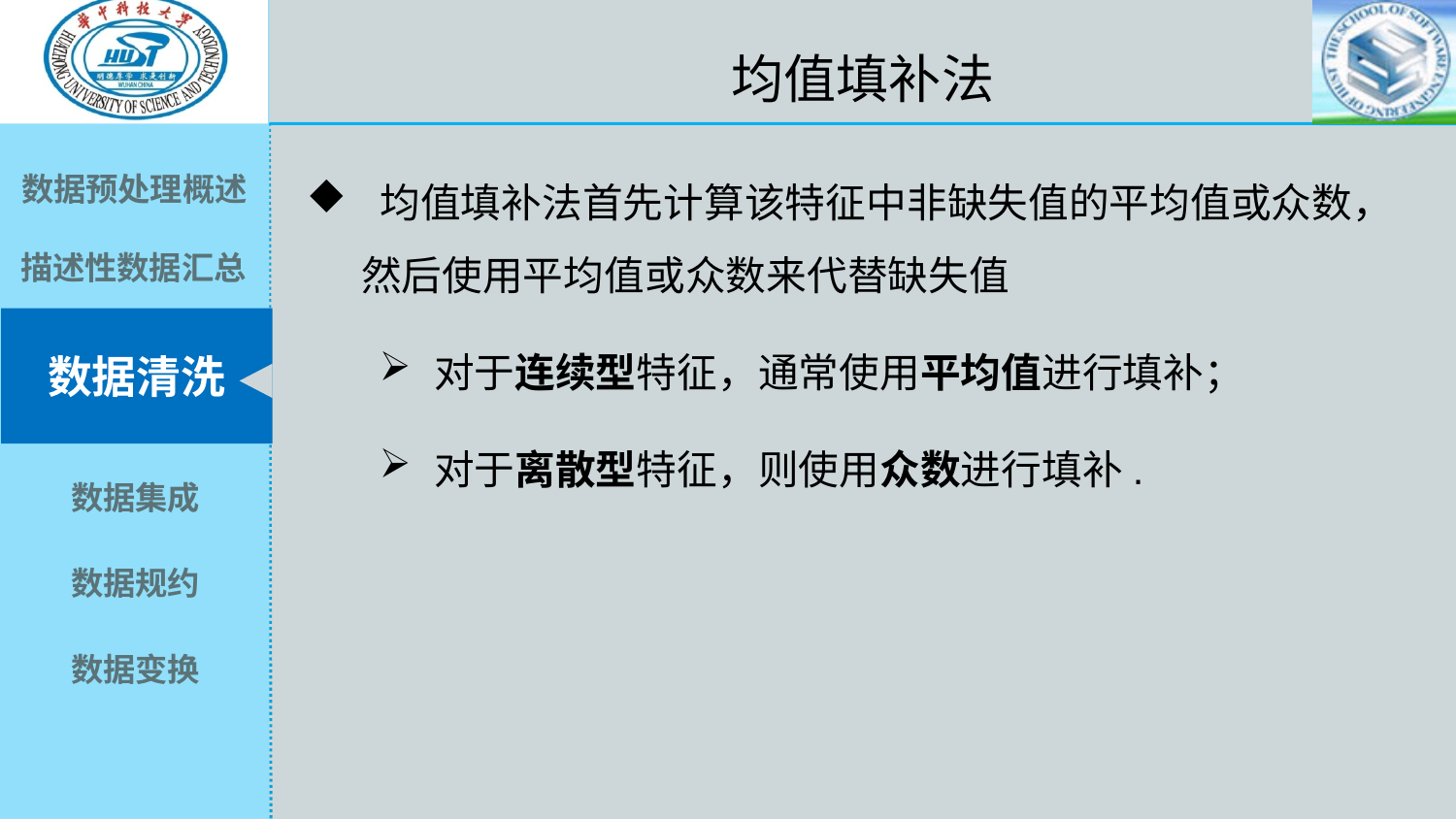

均值填补法
 均值填补法首先计算该特征中非缺失值的平均值或众数，然后使用平均值或众数来代替缺失值
对于连续型特征，通常使用平均值进行填补；
对于离散型特征，则使用众数进行填补.